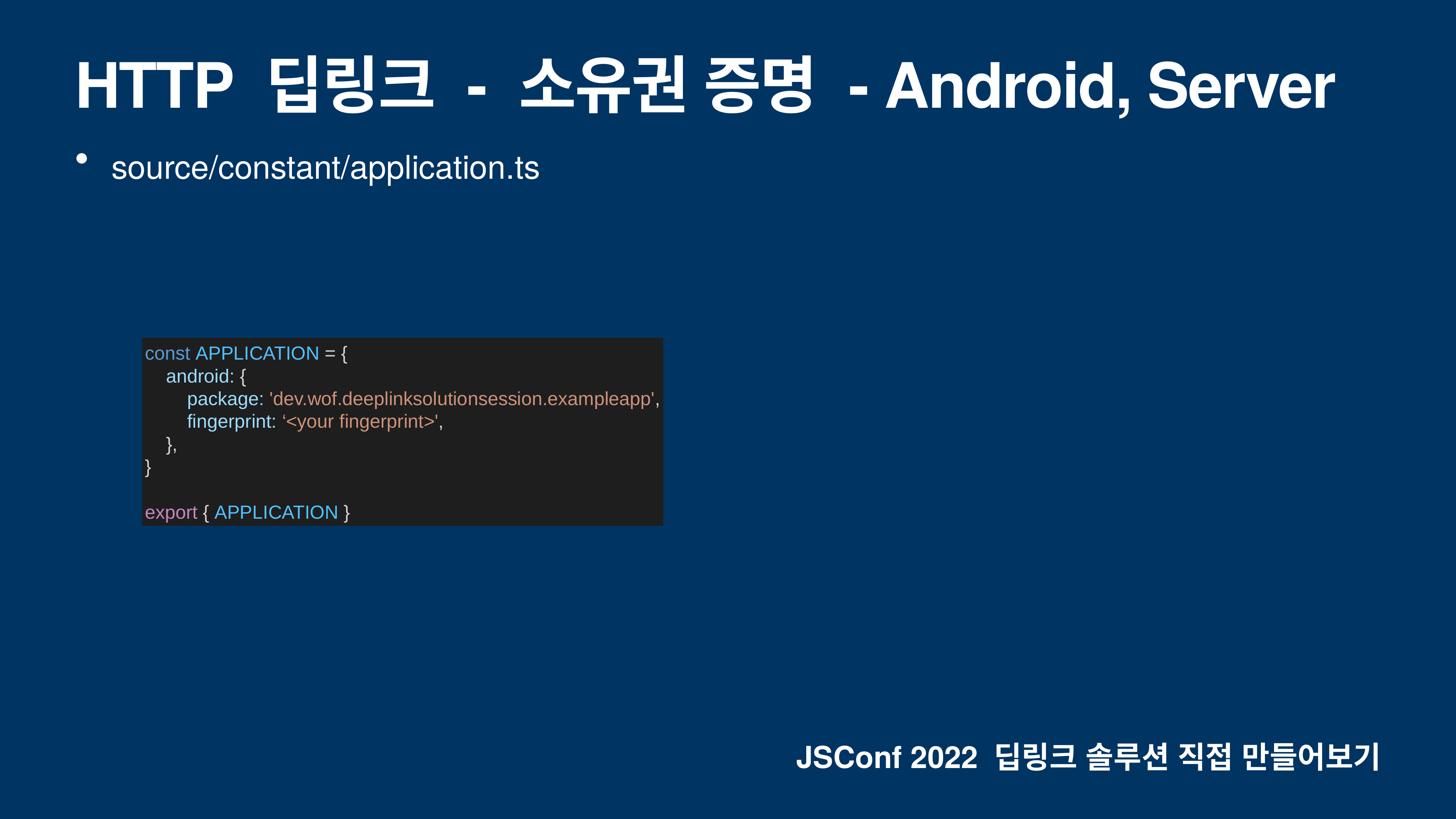

# HTTP 딥링크 - 소유권 증명 - Android, Server
source/constant/application.ts
const APPLICATION = {
    android: {
        package: 'dev.wof.deeplinksolutionsession.exampleapp',
        fingerprint: ‘<your fingerprint>',
    },
}

export { APPLICATION }
JSConf 2022 딥링크 솔루션 직접 만들어보기